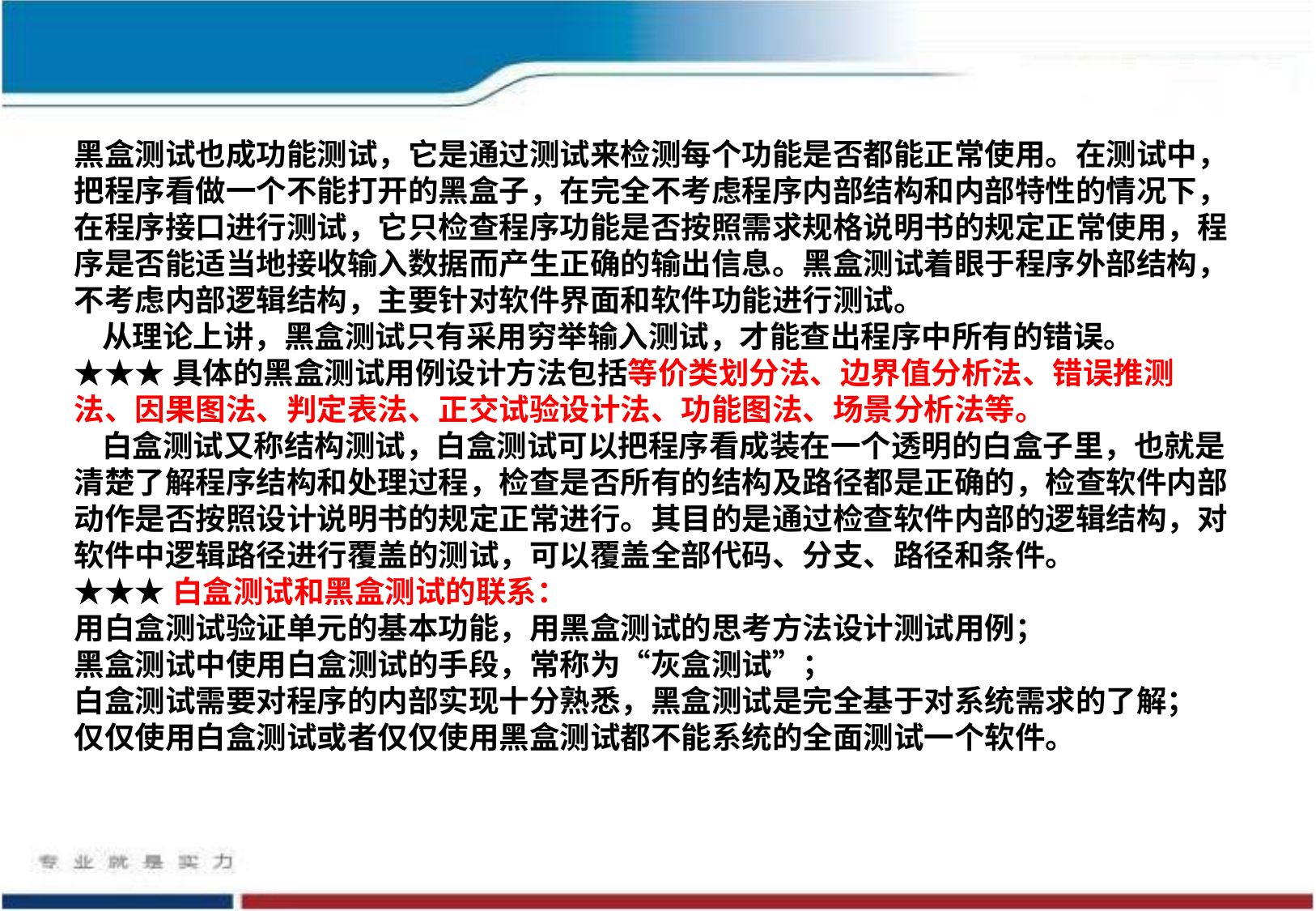

黑盒测试也成功能测试，它是通过测试来检测每个功能是否都能正常使用。在测试中，把程序看做一个不能打开的黑盒子，在完全不考虑程序内部结构和内部特性的情况下，在程序接口进行测试，它只检查程序功能是否按照需求规格说明书的规定正常使用，程序是否能适当地接收输入数据而产生正确的输出信息。黑盒测试着眼于程序外部结构，不考虑内部逻辑结构，主要针对软件界面和软件功能进行测试。
   从理论上讲，黑盒测试只有采用穷举输入测试，才能查出程序中所有的错误。
★★★具体的黑盒测试用例设计方法包括等价类划分法、边界值分析法、错误推测法、因果图法、判定表法、正交试验设计法、功能图法、场景分析法等。
   白盒测试又称结构测试，白盒测试可以把程序看成装在一个透明的白盒子里，也就是清楚了解程序结构和处理过程，检查是否所有的结构及路径都是正确的，检查软件内部动作是否按照设计说明书的规定正常进行。其目的是通过检查软件内部的逻辑结构，对软件中逻辑路径进行覆盖的测试，可以覆盖全部代码、分支、路径和条件。
★★★白盒测试和黑盒测试的联系：
用白盒测试验证单元的基本功能，用黑盒测试的思考方法设计测试用例；
黑盒测试中使用白盒测试的手段，常称为“灰盒测试”；
白盒测试需要对程序的内部实现十分熟悉，黑盒测试是完全基于对系统需求的了解；
仅仅使用白盒测试或者仅仅使用黑盒测试都不能系统的全面测试一个软件。